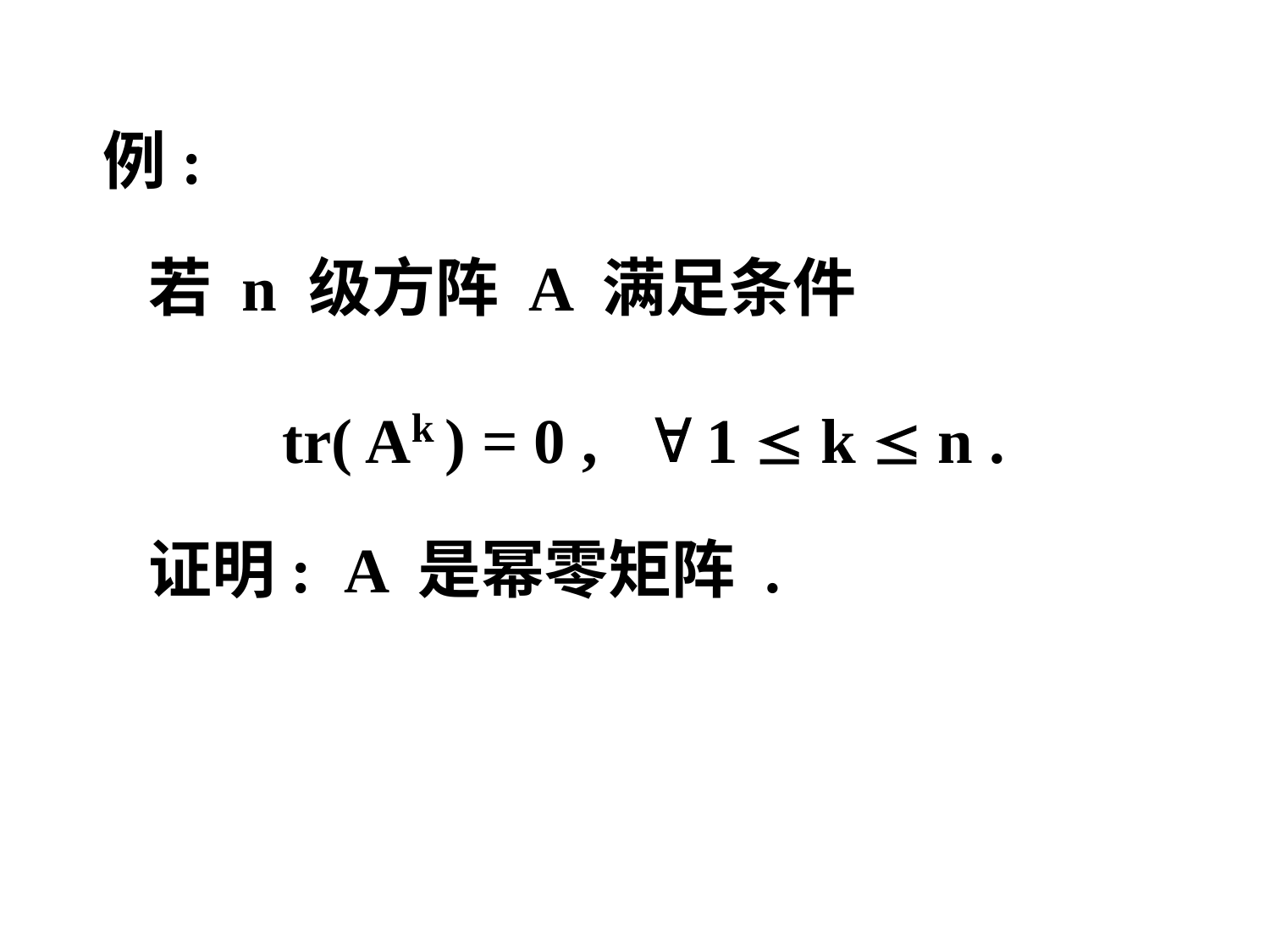

例:
    若 n 级方阵 A 满足条件
             tr( Ak ) = 0 ,   ∀ 1 ≤ k ≤ n .
    证明:  A 是幂零矩阵 .